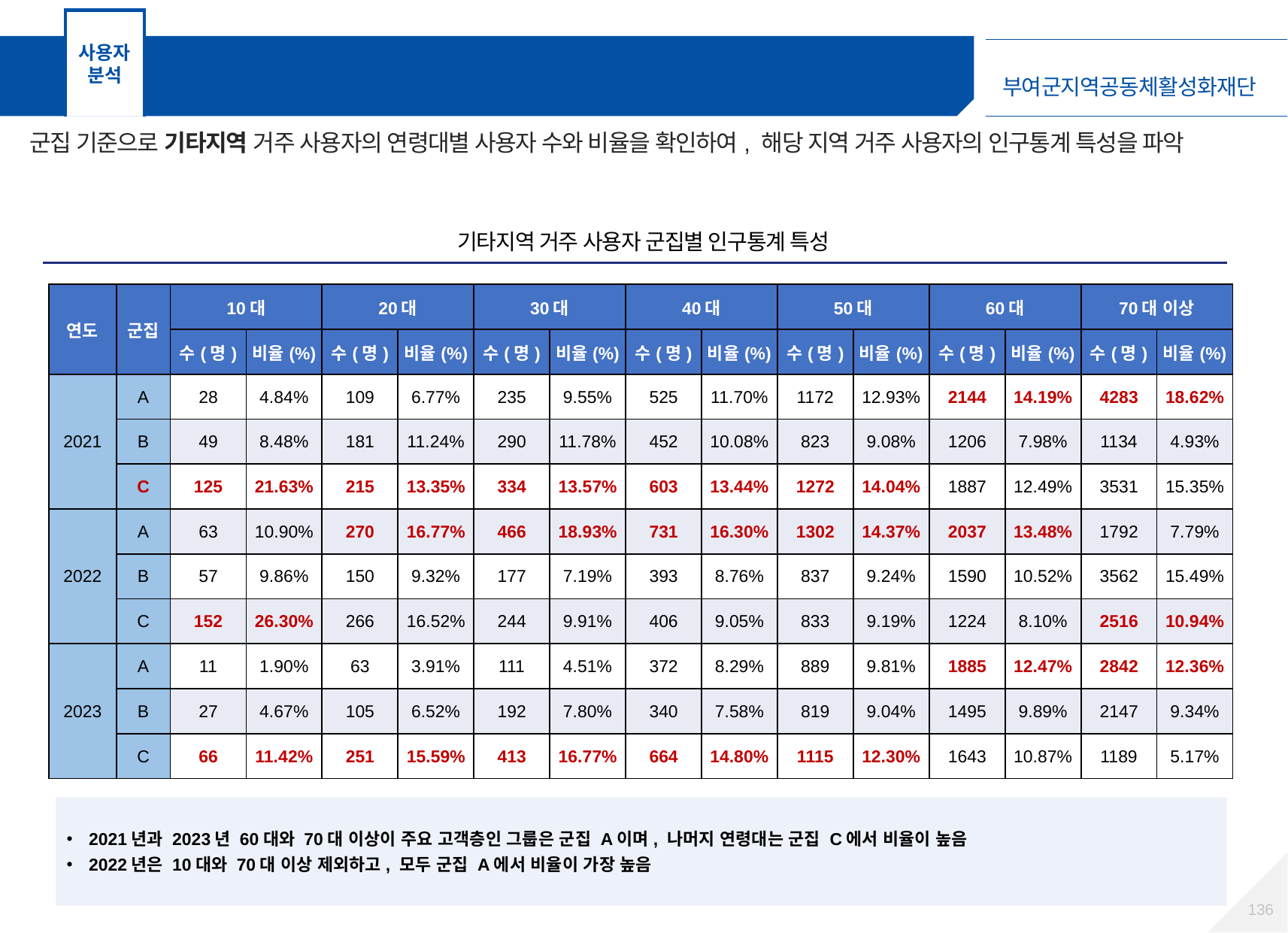

사용자
분석
고객 군집분석 – 기타지역  거주 사용자
군집 기준으로 기타지역 거주 사용자의 연령대별 사용자 수와 비율을 확인하여, 해당 지역 거주 사용자의 인구통계 특성을 파악
기타지역 거주 사용자 군집별 인구통계 특성
| 연도 | 군집 | 10대 |  | 20대 |  | 30대 |  | 40대 |  | 50대 |  | 60대 |  | 70대 이상 |  |
| --- | --- | --- | --- | --- | --- | --- | --- | --- | --- | --- | --- | --- | --- | --- | --- |
| 연도 | 군집 | 수(명) | 비율(%) | 수(명) | 비율(%) | 수(명) | 비율(%) | 수(명) | 비율(%) | 수(명) | 비율(%) | 수(명) | 비율(%) | 수(명) | 비율(%) |
| 2021 | A | 28 | 4.84% | 109 | 6.77% | 235 | 9.55% | 525 | 11.70% | 1172 | 12.93% | 2144 | 14.19% | 4283 | 18.62% |
|  | B | 49 | 8.48% | 181 | 11.24% | 290 | 11.78% | 452 | 10.08% | 823 | 9.08% | 1206 | 7.98% | 1134 | 4.93% |
|  | C | 125 | 21.63% | 215 | 13.35% | 334 | 13.57% | 603 | 13.44% | 1272 | 14.04% | 1887 | 12.49% | 3531 | 15.35% |
| 2022 | A | 63 | 10.90% | 270 | 16.77% | 466 | 18.93% | 731 | 16.30% | 1302 | 14.37% | 2037 | 13.48% | 1792 | 7.79% |
|  | B | 57 | 9.86% | 150 | 9.32% | 177 | 7.19% | 393 | 8.76% | 837 | 9.24% | 1590 | 10.52% | 3562 | 15.49% |
|  | C | 152 | 26.30% | 266 | 16.52% | 244 | 9.91% | 406 | 9.05% | 833 | 9.19% | 1224 | 8.10% | 2516 | 10.94% |
| 2023 | A | 11 | 1.90% | 63 | 3.91% | 111 | 4.51% | 372 | 8.29% | 889 | 9.81% | 1885 | 12.47% | 2842 | 12.36% |
|  | B | 27 | 4.67% | 105 | 6.52% | 192 | 7.80% | 340 | 7.58% | 819 | 9.04% | 1495 | 9.89% | 2147 | 9.34% |
|  | C | 66 | 11.42% | 251 | 15.59% | 413 | 16.77% | 664 | 14.80% | 1115 | 12.30% | 1643 | 10.87% | 1189 | 5.17% |
2021년과 2023년 60대와 70대 이상이 주요 고객층인 그룹은 군집 A이며, 나머지 연령대는 군집 C에서 비율이 높음
2022년은 10대와 70대 이상 제외하고, 모두 군집 A에서 비율이 가장 높음
136